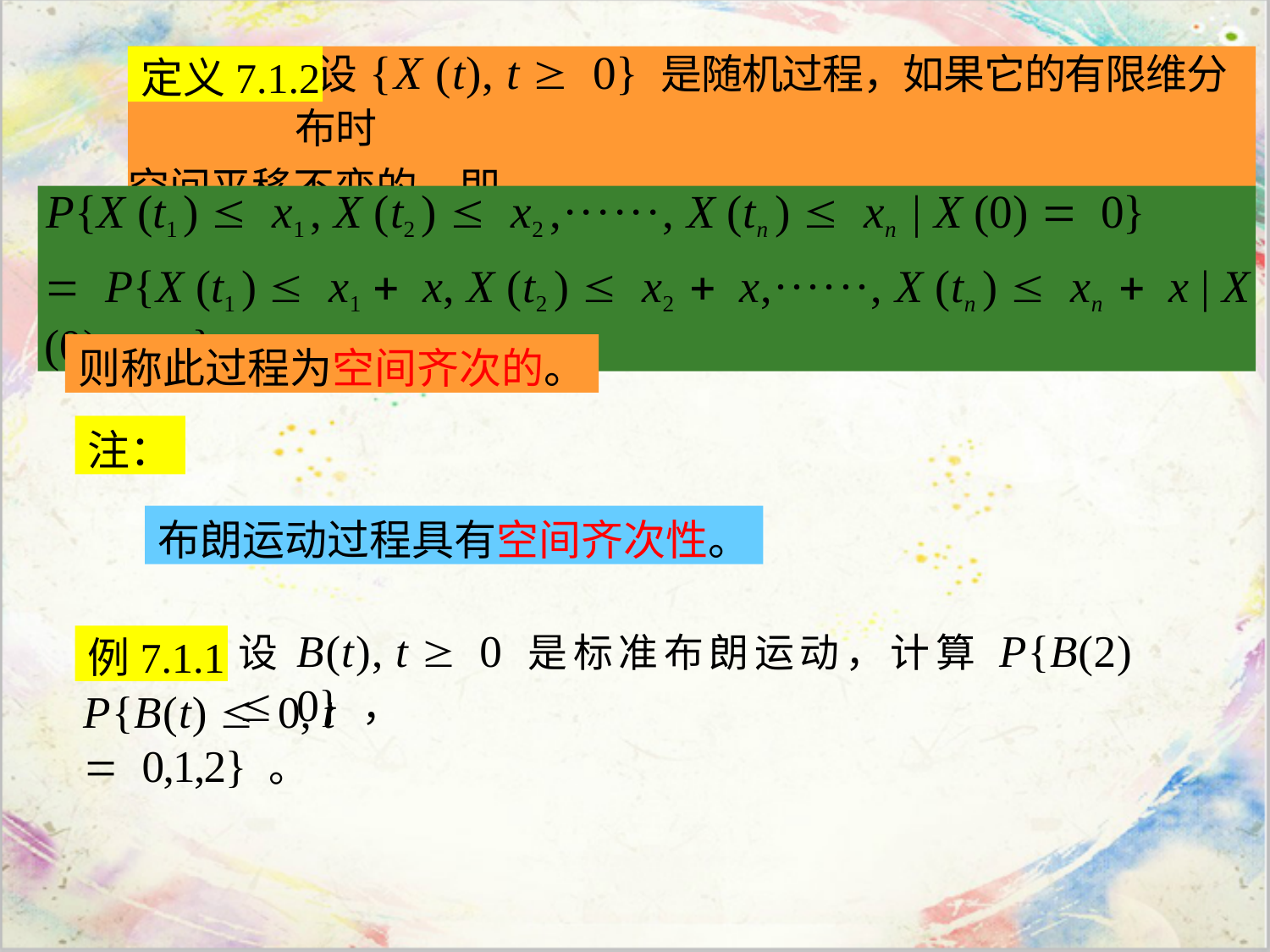

定义7.1.2
 设{X (t), t ≥ 0} 是随机过程，如果它的有限维分布时
空间平移不变的，即
P{X (t1 ) ≤ x1 , X (t2 ) ≤ x2 ,······, X (tn ) ≤ xn | X (0) = 0}
= P{X (t1 ) ≤ x1 + x, X (t2 ) ≤ x2 + x,······, X (tn ) ≤ xn + x | X (0) = x}
则称此过程为空间齐次的。
注：
布朗运动过程具有空间齐次性。
设 B(t), t ≥ 0 是标准布朗运动，计算 P{B(2) ≤ 0} ，
例7.1.1
P{B(t) ≤ 0, t = 0,1,2} 。